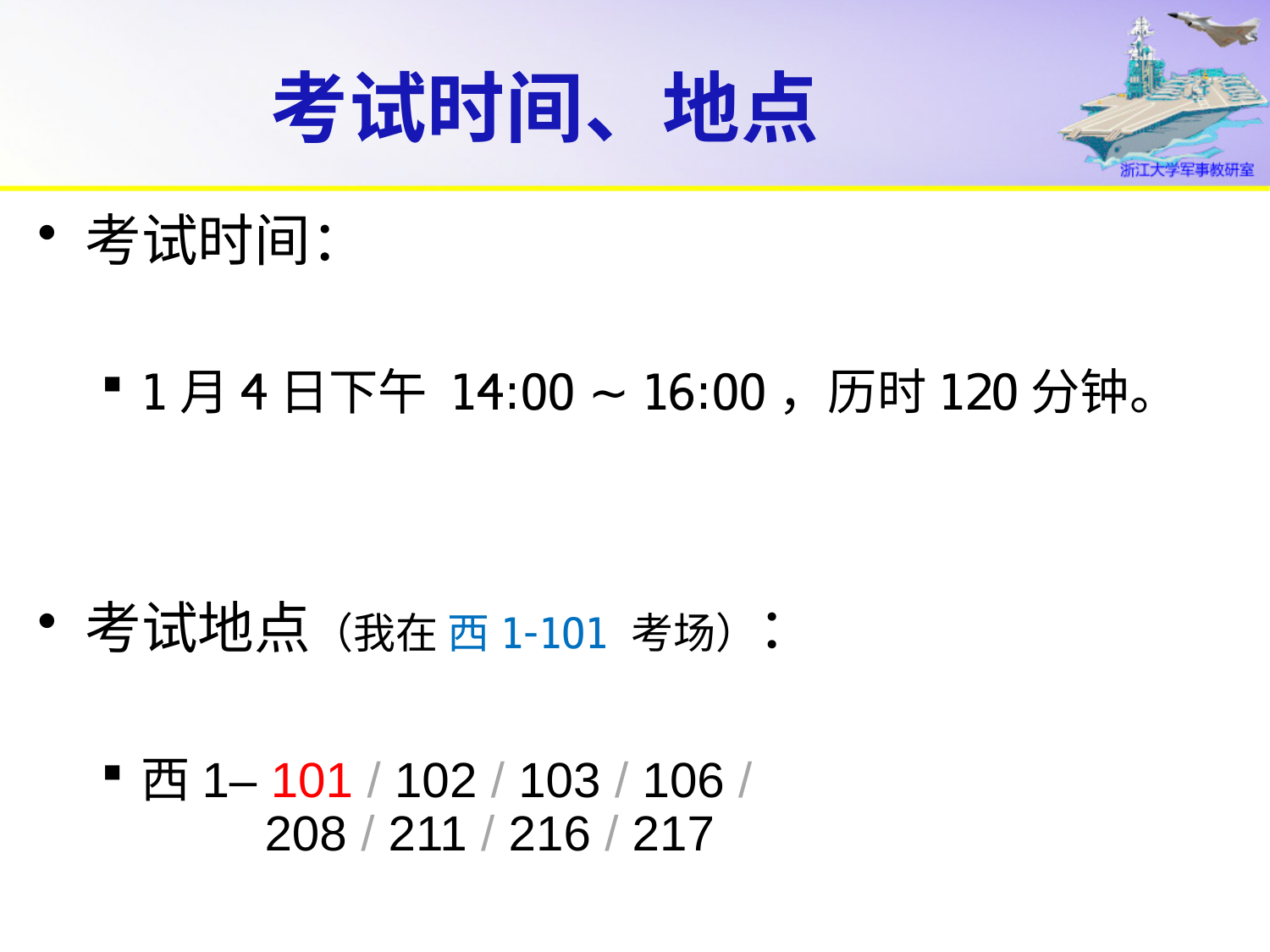

# 考试时间、地点
考试时间：

1月4日下午 14:00 ~ 16:00，历时120分钟。

考试地点（我在 西1-101 考场）：

西1– 101 / 102 / 103 / 106 /
         208 / 211 / 216 / 217